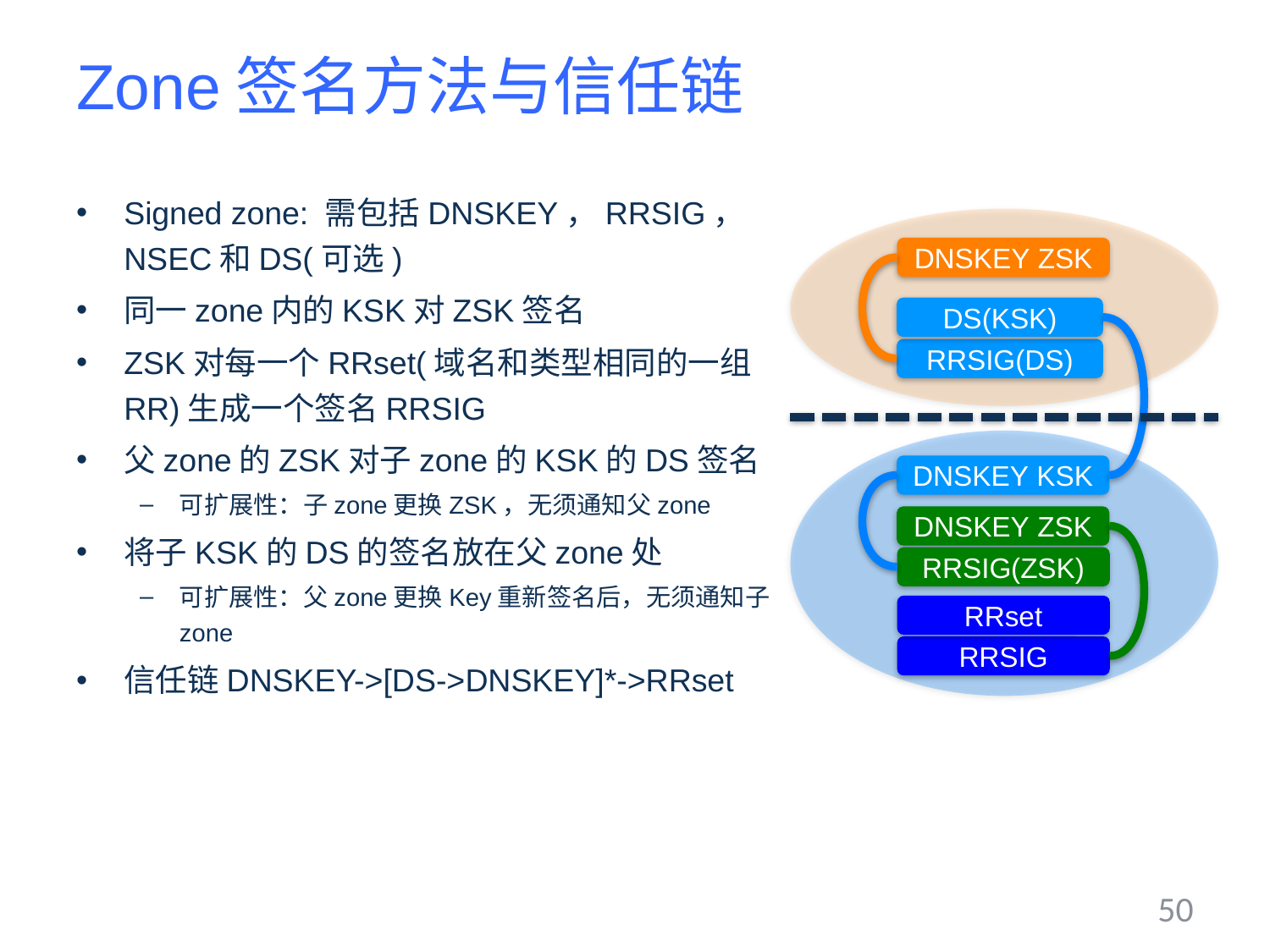

# Zone签名方法与信任链
Signed zone: 需包括DNSKEY，RRSIG， NSEC和DS(可选)
同一zone内的KSK对ZSK签名
ZSK对每一个RRset(域名和类型相同的一组RR)生成一个签名RRSIG
父zone的ZSK对子zone的KSK的DS签名
可扩展性：子zone更换ZSK，无须通知父zone
将子KSK的DS的签名放在父zone处
可扩展性：父zone更换Key重新签名后，无须通知子zone
信任链DNSKEY->[DS->DNSKEY]*->RRset

DNSKEY ZSK
DS(KSK)
RRSIG(DS)

DNSKEY KSK
DNSKEY ZSK
RRSIG(ZSK)
RRset
RRSIG
50